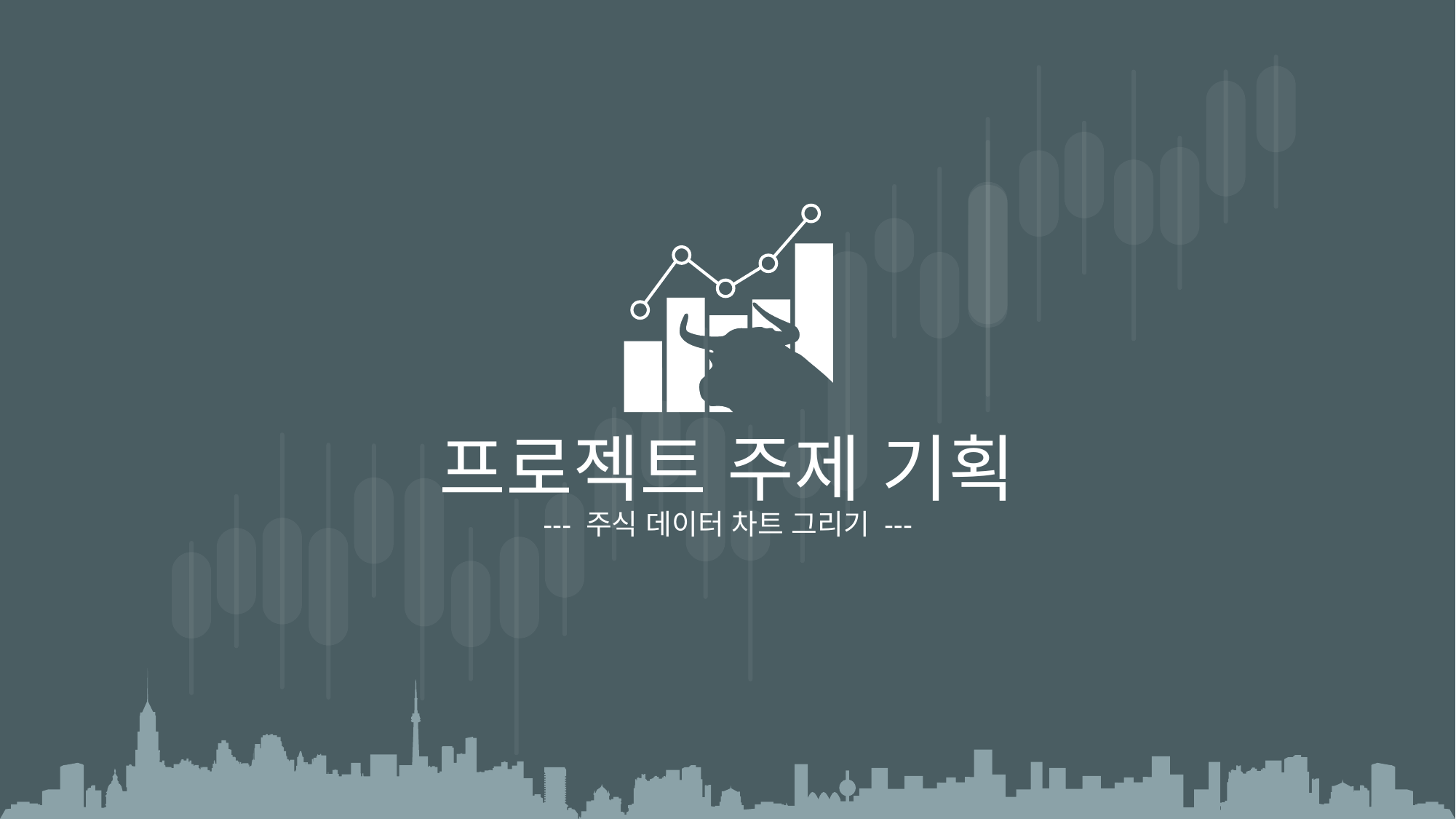

프로젝트 주제 기획
--- 주식 데이터 차트 그리기 ---